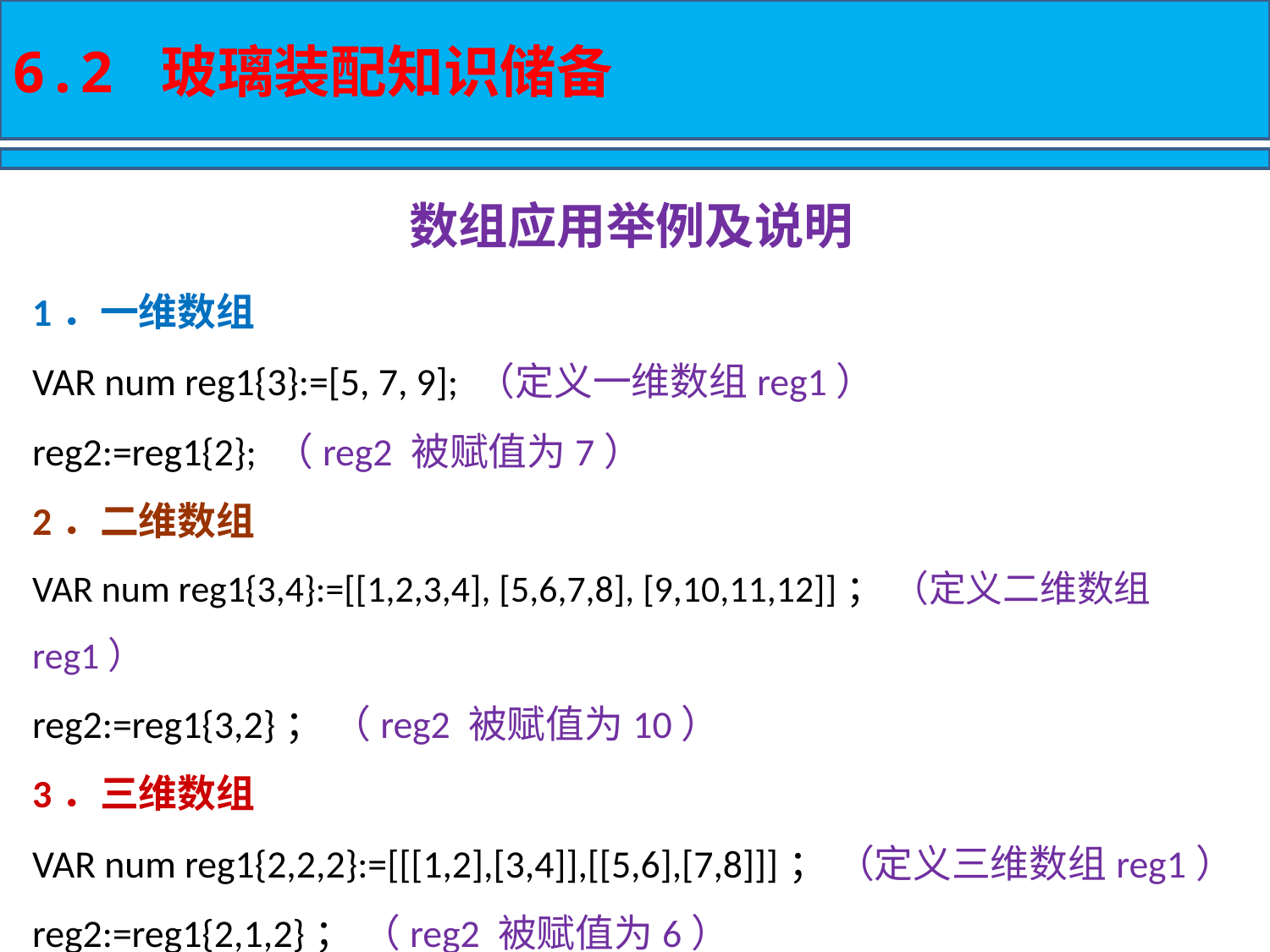

6.2 玻璃装配知识储备

数组应用举例及说明
1．一维数组
VAR num reg1{3}:=[5, 7, 9]; （定义一维数组reg1）
reg2:=reg1{2}; （reg2 被赋值为7）
2．二维数组
VAR num reg1{3,4}:=[[1,2,3,4], [5,6,7,8], [9,10,11,12]]； （定义二维数组reg1）
reg2:=reg1{3,2}； （reg2 被赋值为10）
3．三维数组
VAR num reg1{2,2,2}:=[[[1,2],[3,4]],[[5,6],[7,8]]]； （定义三维数组reg1）
reg2:=reg1{2,1,2}； （reg2 被赋值为6）